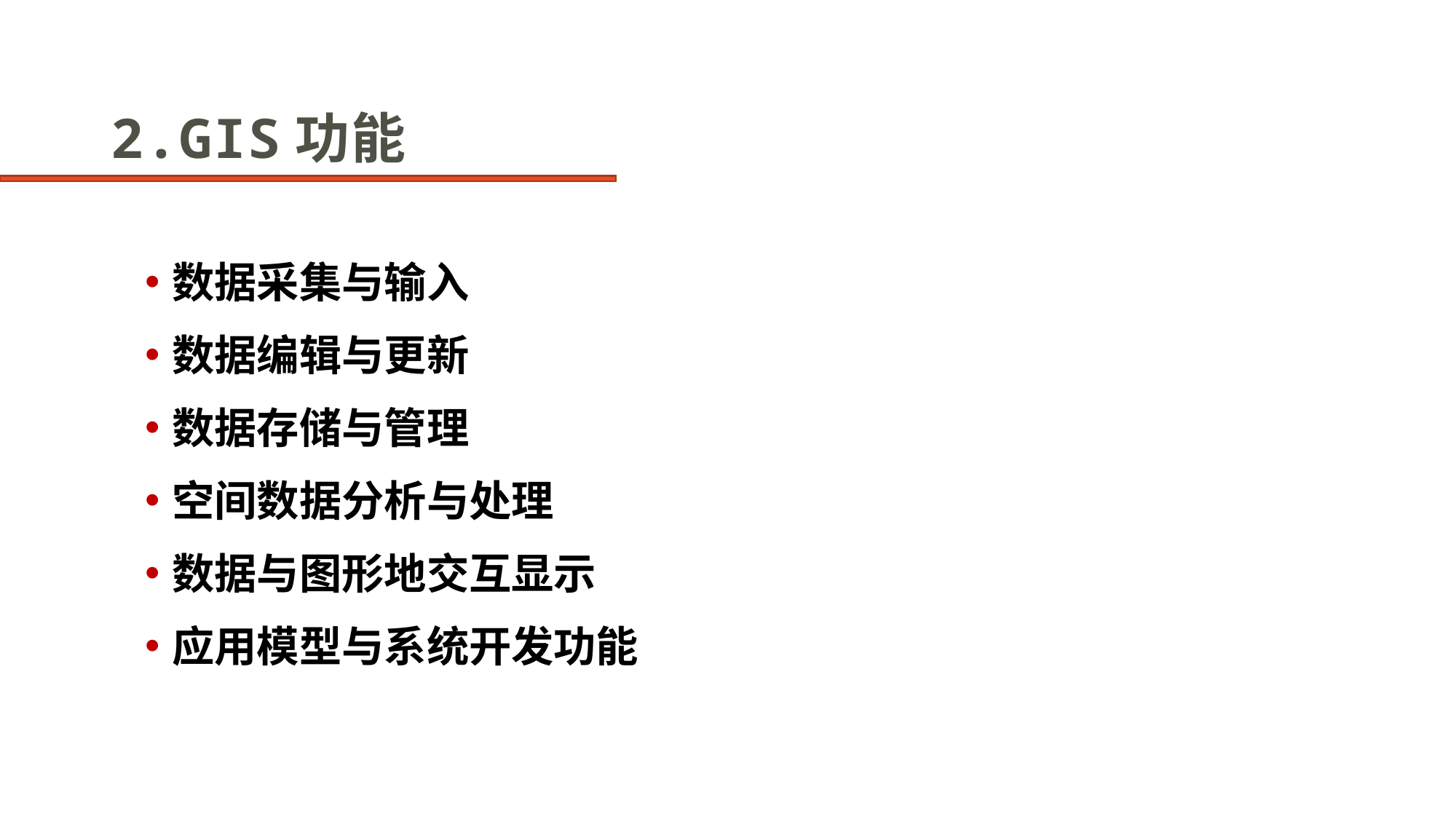

# 2.GIS功能
数据采集与输入
数据编辑与更新
数据存储与管理
空间数据分析与处理
数据与图形地交互显示
应用模型与系统开发功能